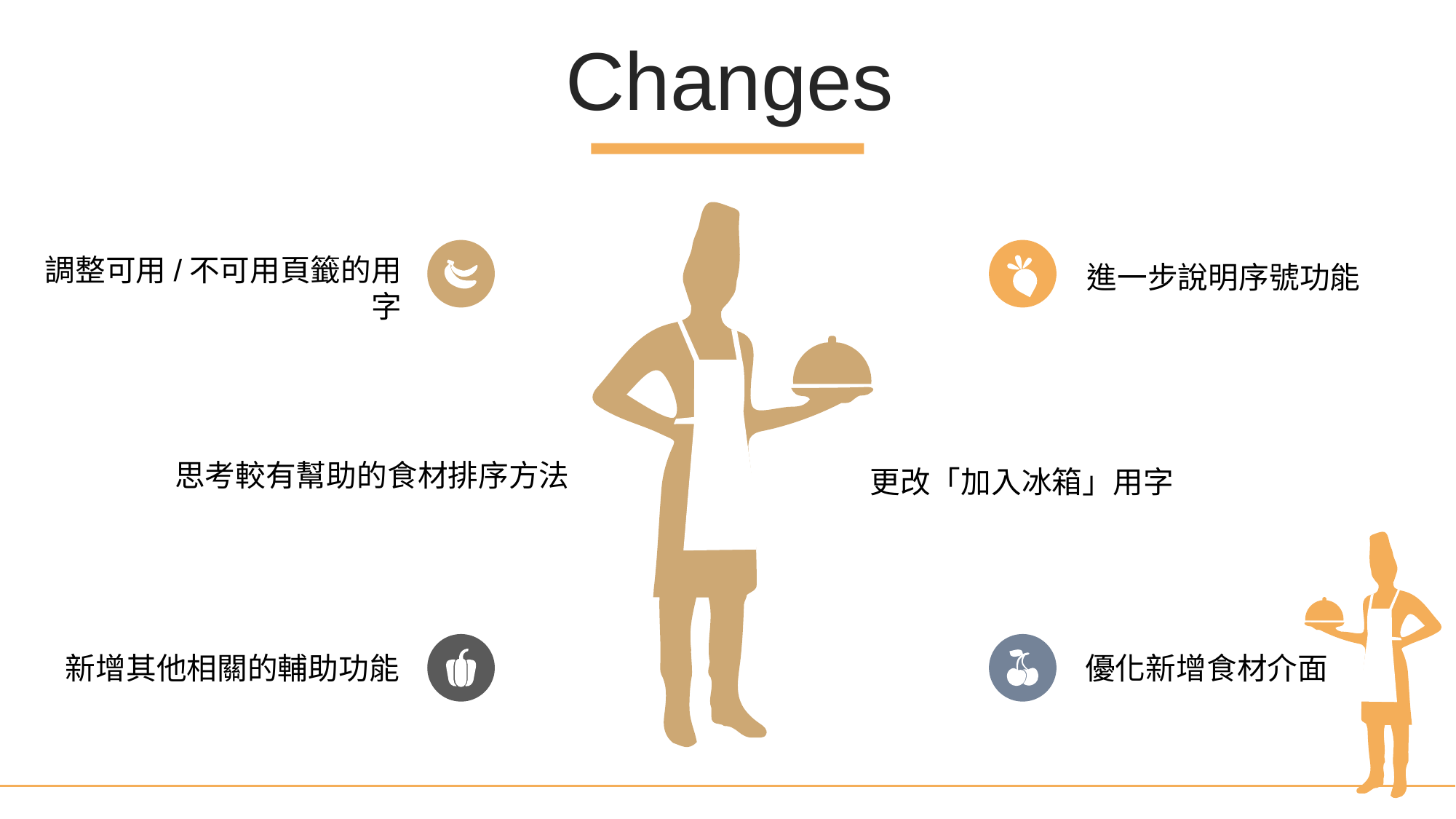

Changes

調整可用/不可用頁籤的用字
進一步說明序號功能

思考較有幫助的食材排序方法
更改「加入冰箱」用字

新增其他相關的輔助功能
優化新增食材介面